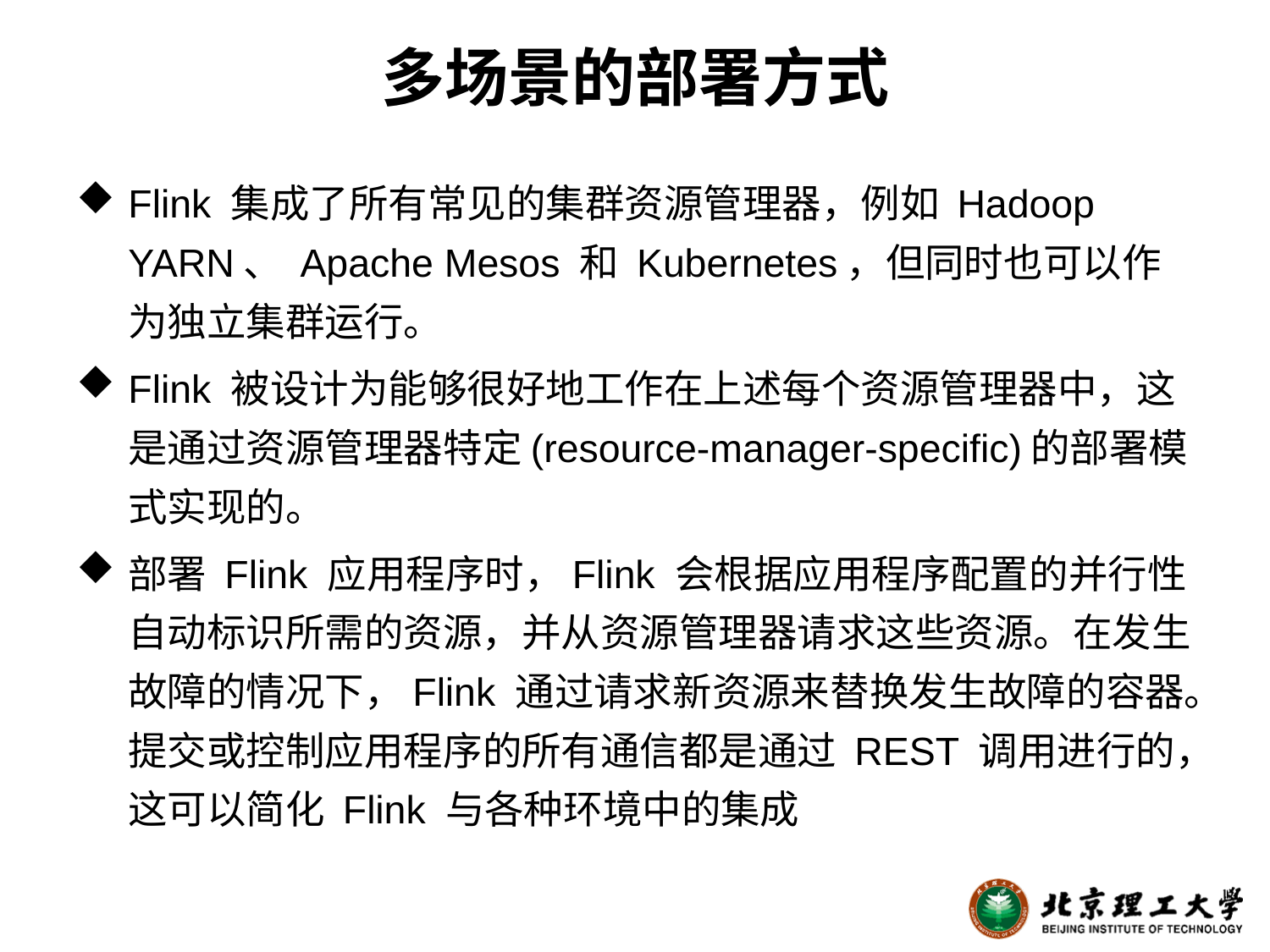

# 多场景的部署方式
Flink 集成了所有常见的集群资源管理器，例如 Hadoop YARN、 Apache Mesos 和 Kubernetes，但同时也可以作为独立集群运行。
Flink 被设计为能够很好地工作在上述每个资源管理器中，这是通过资源管理器特定(resource-manager-specific)的部署模式实现的。
部署 Flink 应用程序时，Flink 会根据应用程序配置的并行性自动标识所需的资源，并从资源管理器请求这些资源。在发生故障的情况下，Flink 通过请求新资源来替换发生故障的容器。提交或控制应用程序的所有通信都是通过 REST 调用进行的，这可以简化 Flink 与各种环境中的集成